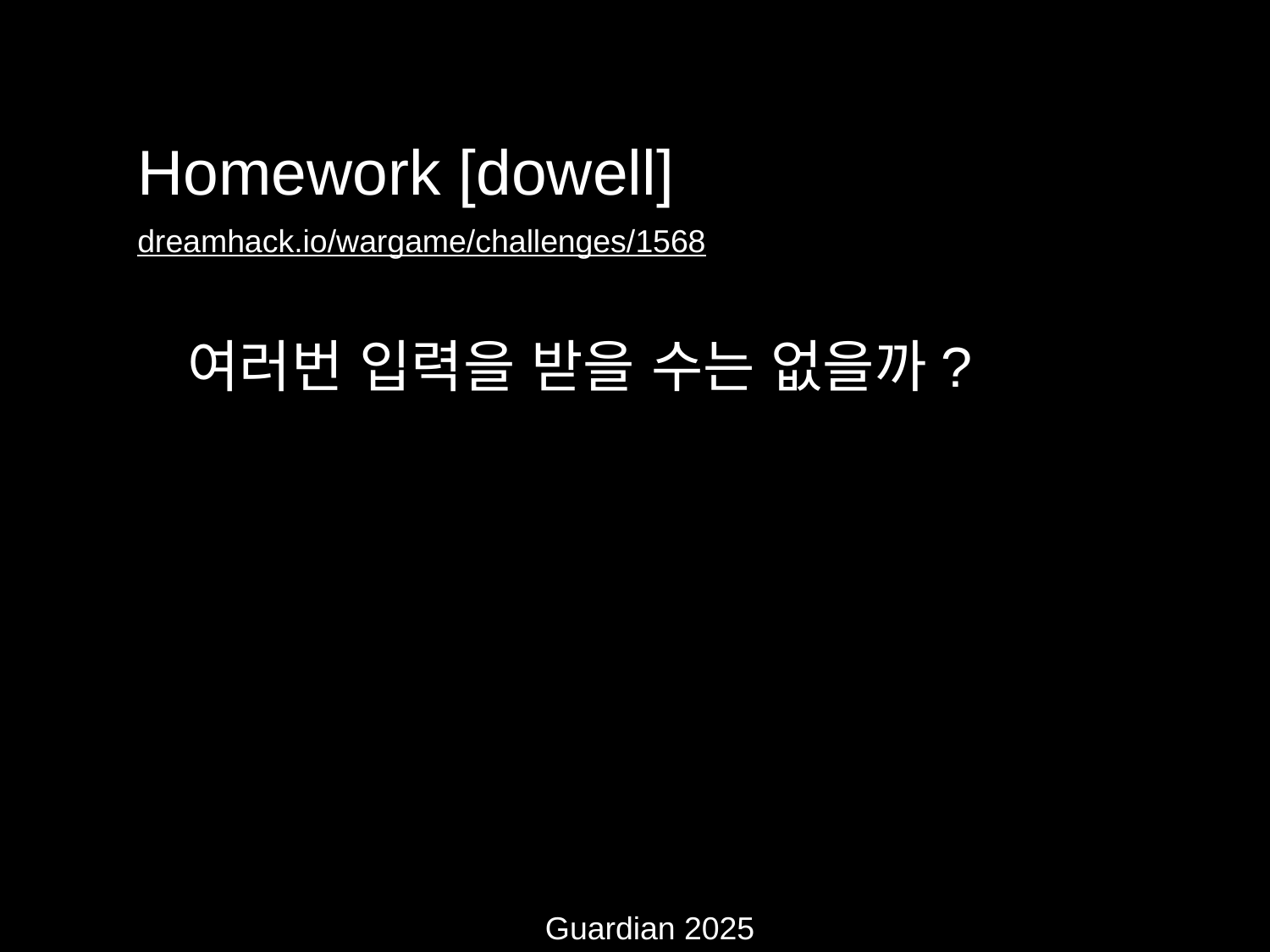

Homework [dowell]
dreamhack.io/wargame/challenges/1568
여러번 입력을 받을 수는 없을까?
Guardian 2025